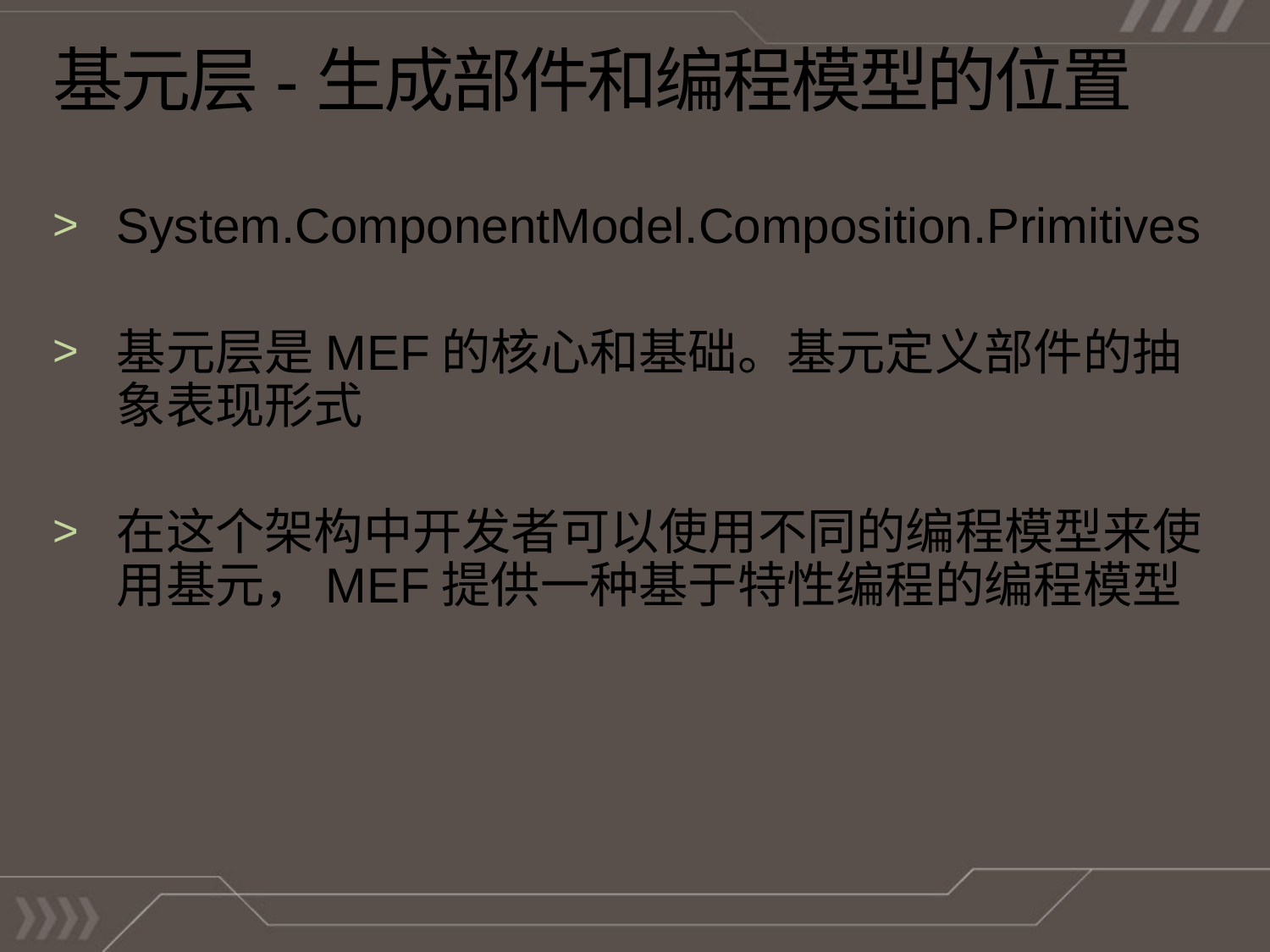

# 基元层-生成部件和编程模型的位置
System.ComponentModel.Composition.Primitives

基元层是MEF的核心和基础。基元定义部件的抽象表现形式

在这个架构中开发者可以使用不同的编程模型来使用基元，MEF提供一种基于特性编程的编程模型